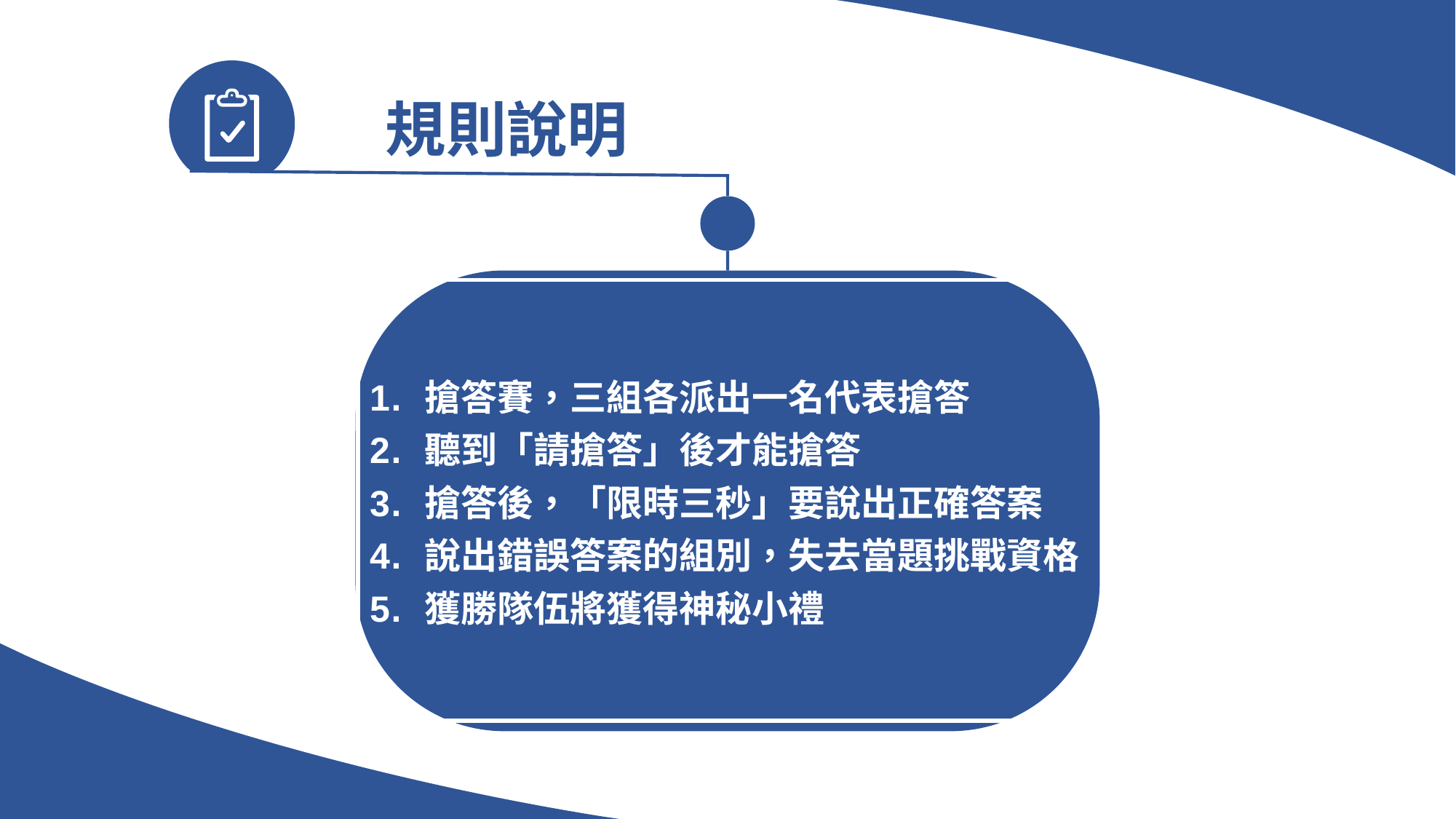

| 規則說明 |
| --- |

| 搶答賽，三組各派出一名代表搶答 聽到「請搶答」後才能搶答 搶答後，「限時三秒」要說出正確答案 說出錯誤答案的組別，失去當題挑戰資格 獲勝隊伍將獲得神秘小禮 |
| --- |